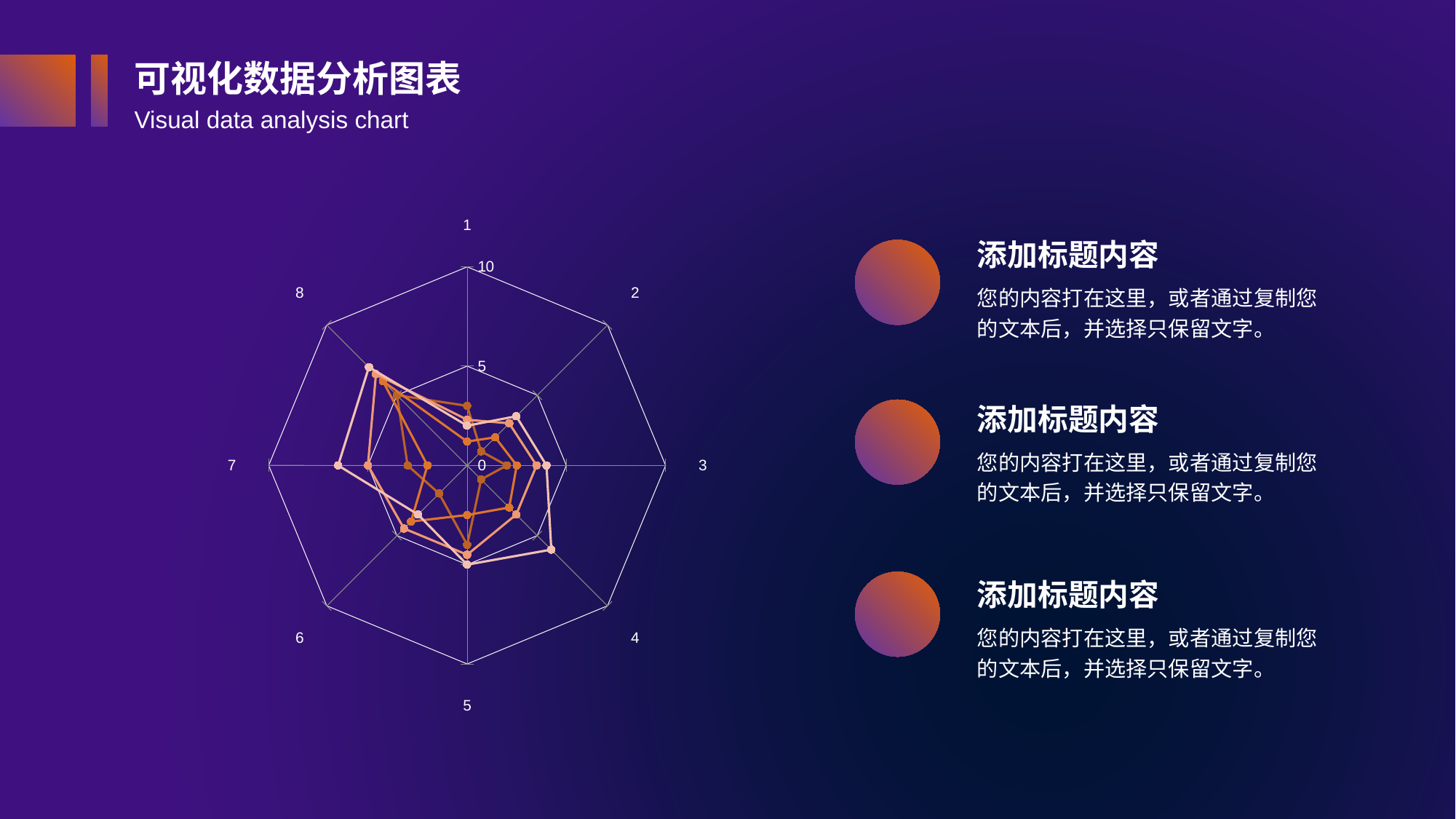

可视化数据分析图表

Visual data analysis chart

### Chart

| Category | Series 1 | Series 2 | Series 3 | Series 4 |
|---|---|---|---|---|
添加标题内容

您的内容打在这里，或者通过复制您的文本后，并选择只保留文字。
添加标题内容

您的内容打在这里，或者通过复制您的文本后，并选择只保留文字。
添加标题内容

您的内容打在这里，或者通过复制您的文本后，并选择只保留文字。